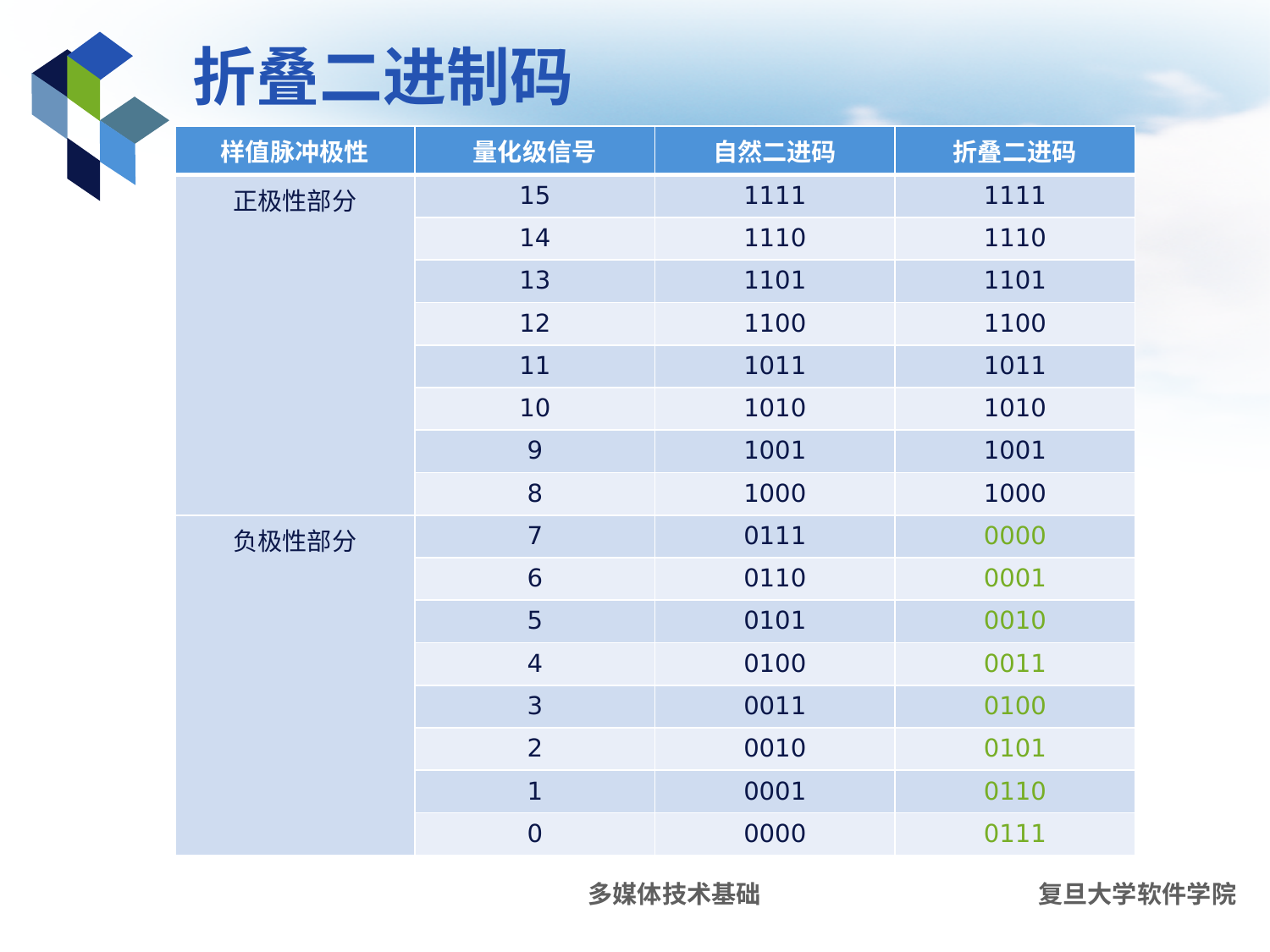

# 折叠二进制码
| 样值脉冲极性 | 量化级信号 | 自然二进码 | 折叠二进码 |
| --- | --- | --- | --- |
| 正极性部分 | 15 | 1111 | 1111 |
|  | 14 | 1110 | 1110 |
|  | 13 | 1101 | 1101 |
|  | 12 | 1100 | 1100 |
|  | 11 | 1011 | 1011 |
|  | 10 | 1010 | 1010 |
|  | 9 | 1001 | 1001 |
|  | 8 | 1000 | 1000 |
| 负极性部分 | 7 | 0111 | 0000 |
|  | 6 | 0110 | 0001 |
|  | 5 | 0101 | 0010 |
|  | 4 | 0100 | 0011 |
|  | 3 | 0011 | 0100 |
|  | 2 | 0010 | 0101 |
|  | 1 | 0001 | 0110 |
|  | 0 | 0000 | 0111 |
多媒体技术基础